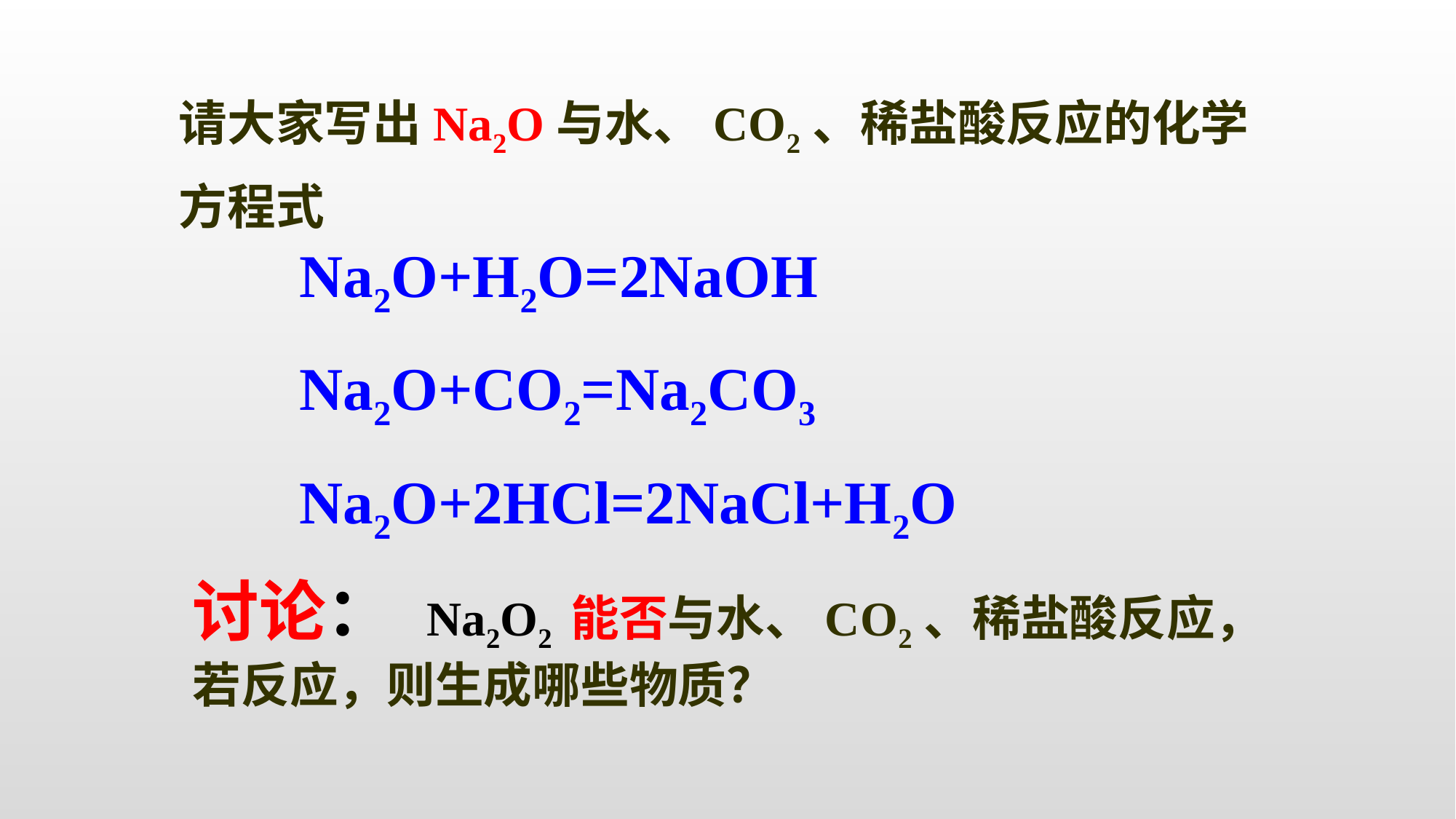

请大家写出Na2O与水、CO2、稀盐酸反应的化学方程式
Na2O+H2O=2NaOH
Na2O+CO2=Na2CO3
Na2O+2HCl=2NaCl+H2O
讨论：  Na2O2 能否与水、CO2、稀盐酸反应，若反应，则生成哪些物质？